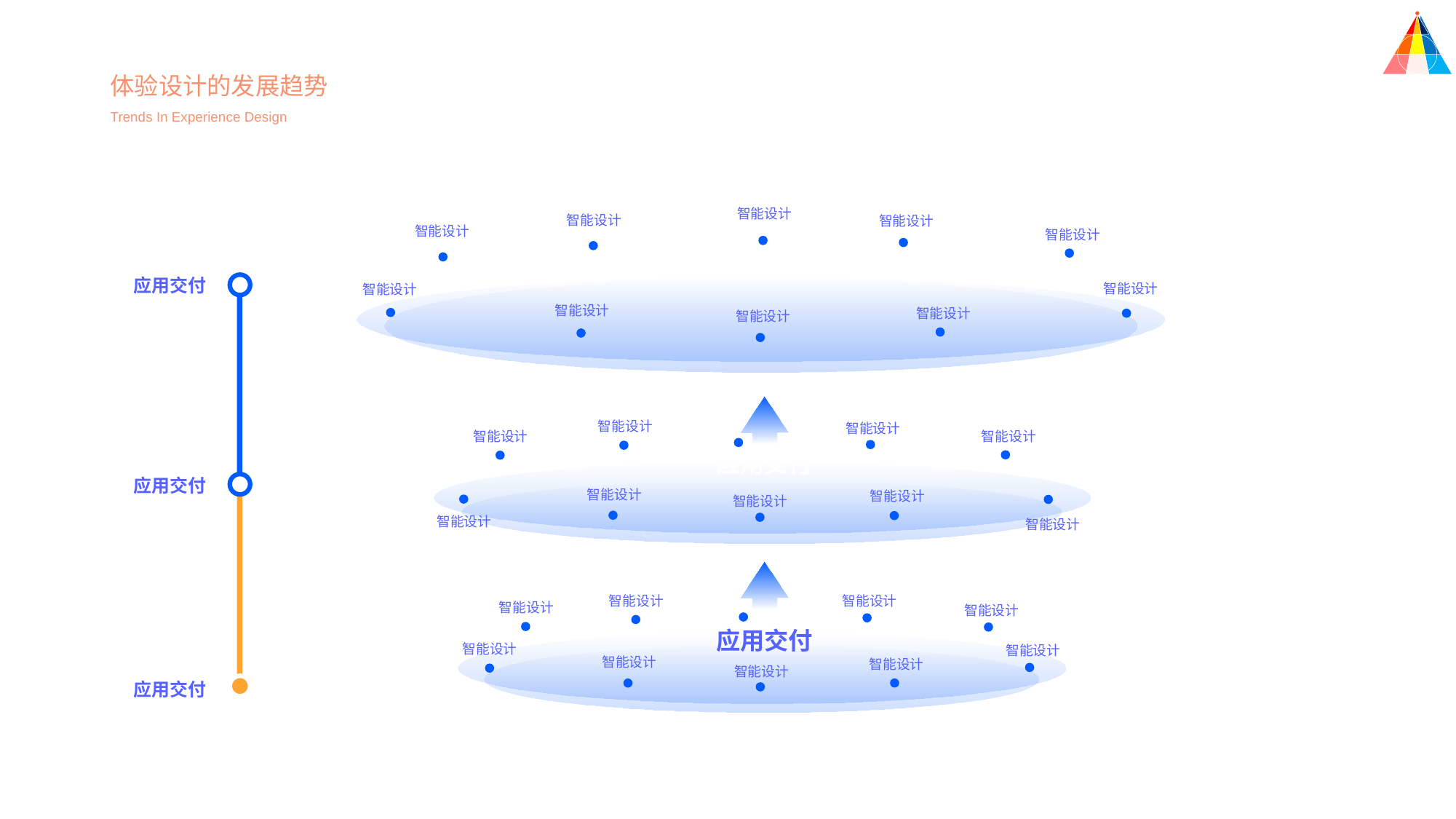

体验设计的发展趋势
Trends In Experience Design
智能设计
智能设计
智能设计
智能设计
智能设计

应用交付

智能设计
智能设计

智能设计
智能设计
智能设计

智能设计
智能设计
智能设计
智能设计

应用交付

应用交付

智能设计
智能设计
智能设计

智能设计
智能设计

智能设计
智能设计
智能设计
智能设计

应用交付

智能设计
智能设计

智能设计
智能设计
智能设计
应用交付